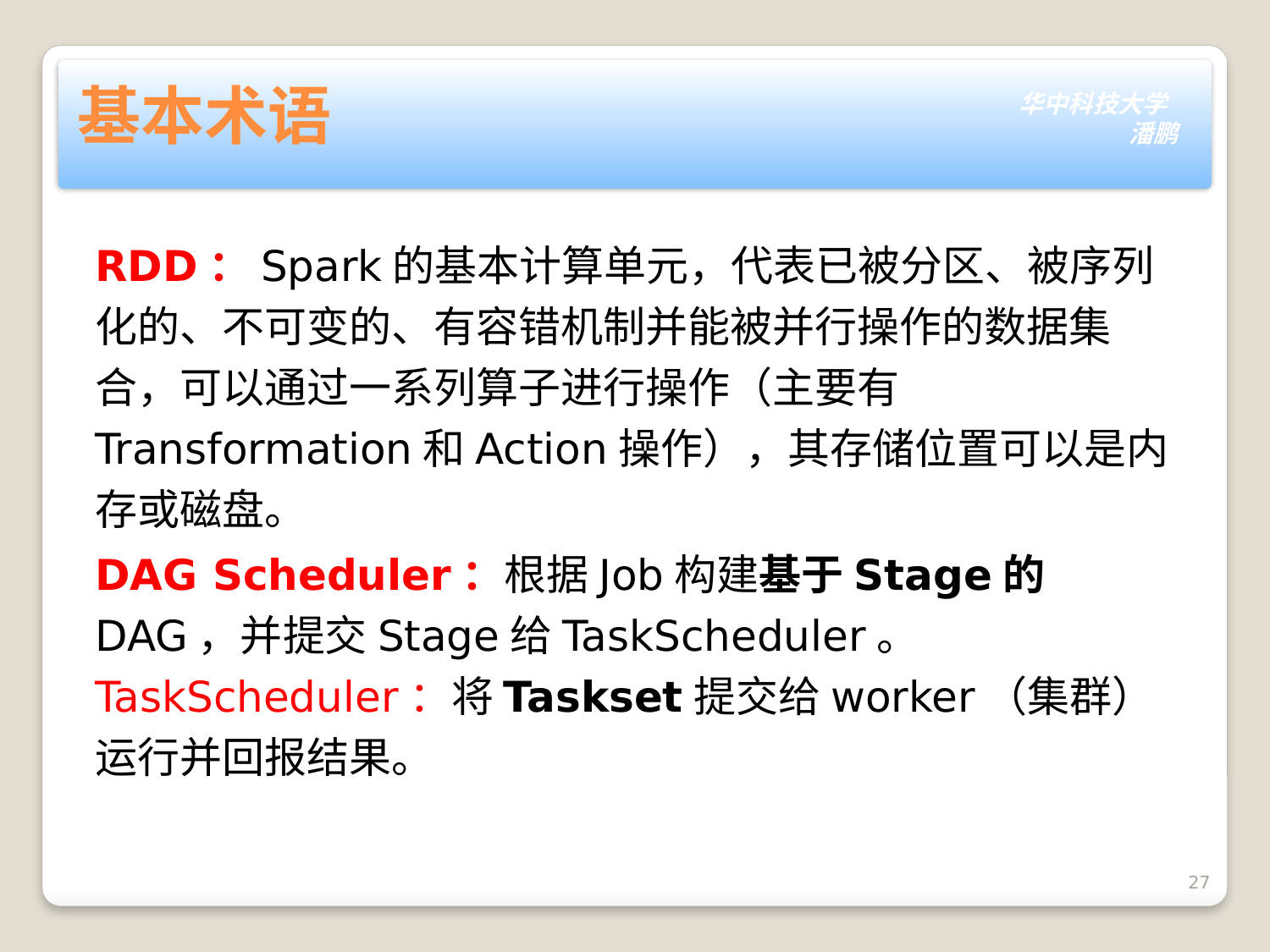

# 基本术语
RDD：Spark的基本计算单元，代表已被分区、被序列化的、不可变的、有容错机制并能被并行操作的数据集合，可以通过一系列算子进行操作（主要有Transformation和Action操作），其存储位置可以是内存或磁盘。
DAG Scheduler：根据Job构建基于Stage的DAG，并提交Stage给TaskScheduler。
TaskScheduler：将Taskset提交给worker（集群）运行并回报结果。
27